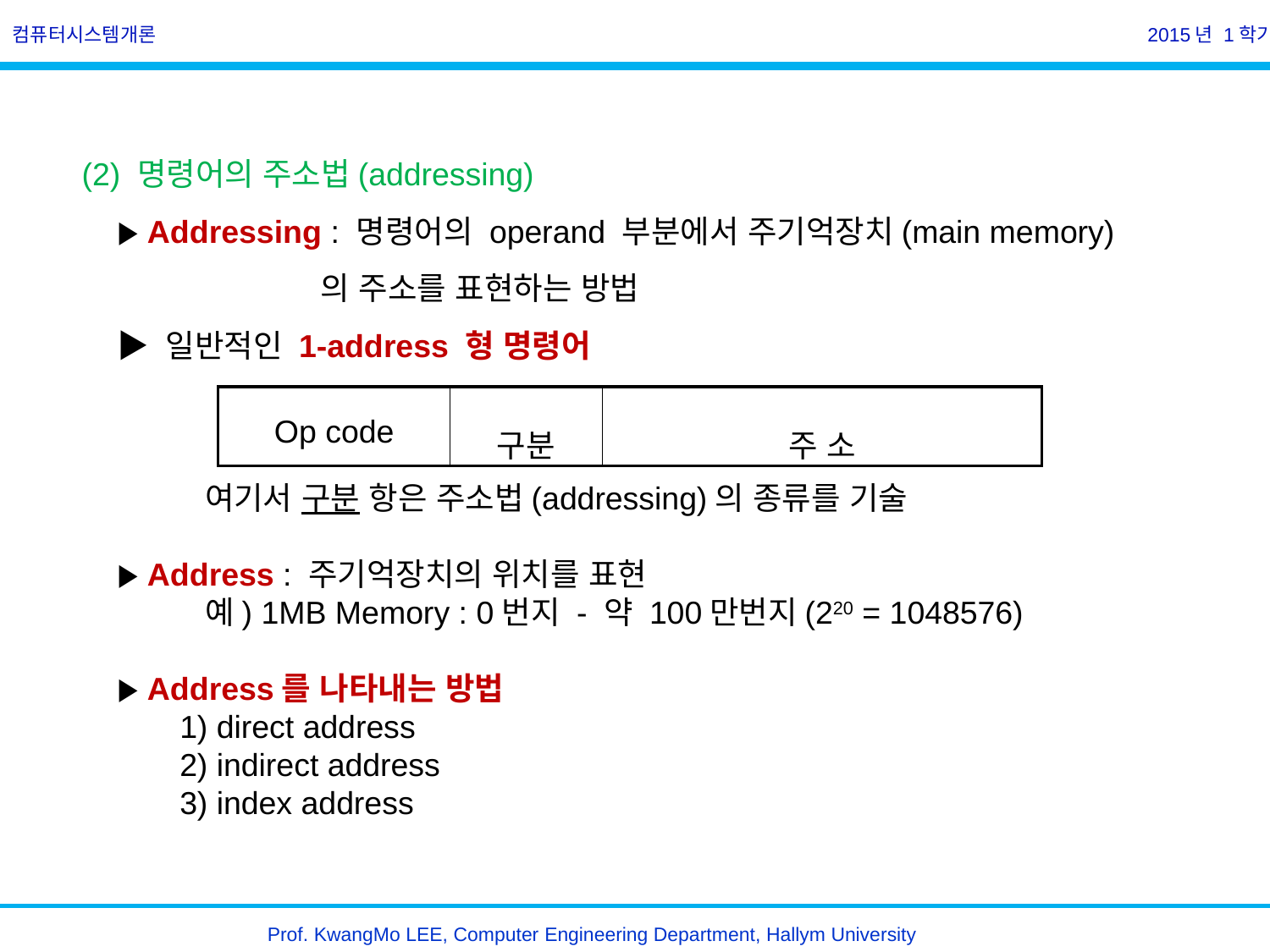

컴퓨터시스템개론
2015년 1학기
(2) 명령어의 주소법(addressing)
    ▶ Addressing : 명령어의 operand 부분에서 주기억장치(main memory)
                          의 주소를 표현하는 방법
    ▶ 일반적인 1-address 형 명령어

             여기서 구분 항은 주소법(addressing)의 종류를 기술

    ▶ Address : 주기억장치의 위치를 표현
             예) 1MB Memory : 0번지 - 약 100만번지(220 = 1048576)

    ▶ Address를 나타내는 방법
           1) direct address
           2) indirect address
           3) index address
| Op code | 구분 | 주 소 |
| --- | --- | --- |
Prof. KwangMo LEE, Computer Engineering Department, Hallym University